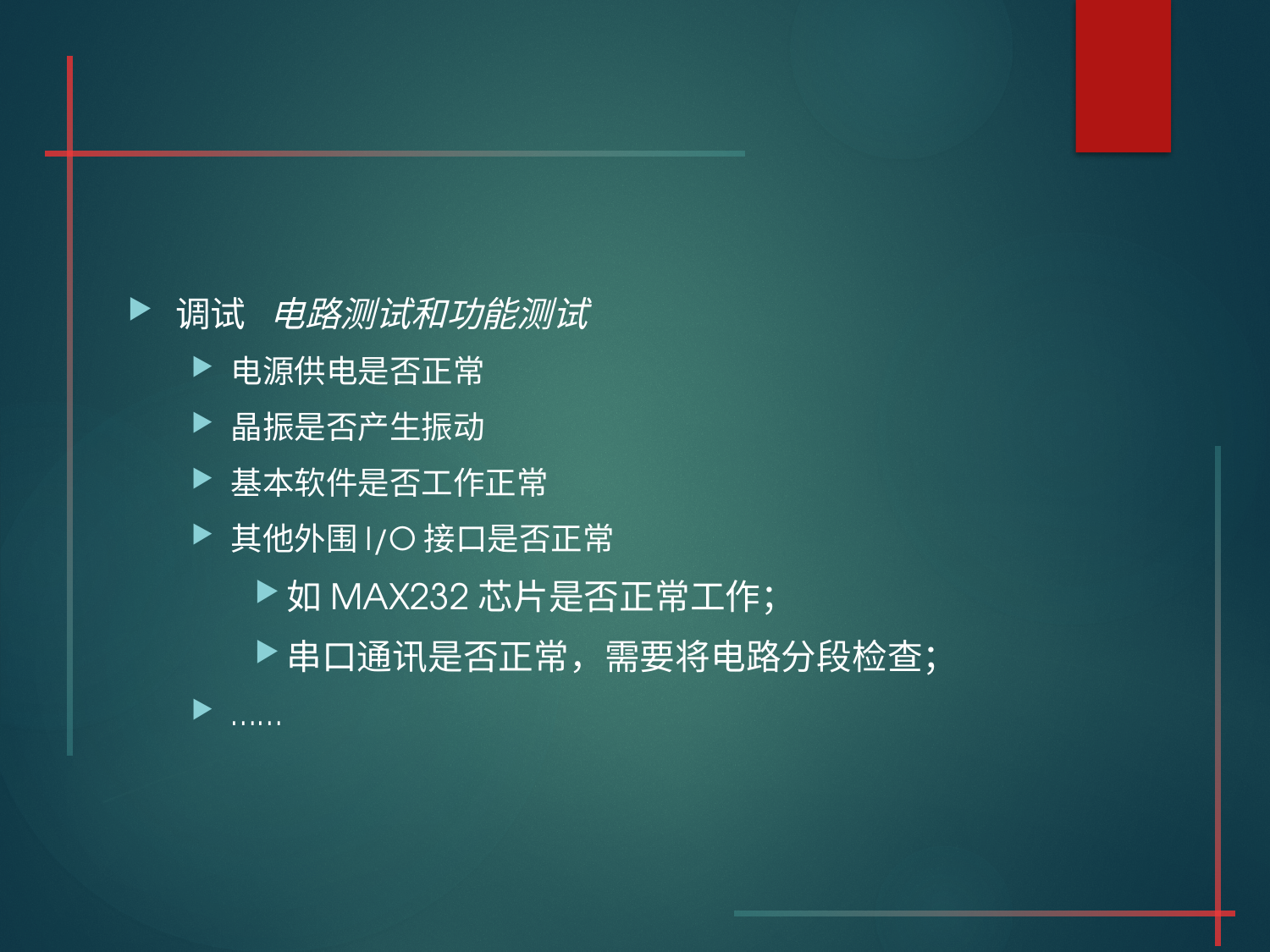

74
#
调试   电路测试和功能测试
电源供电是否正常
晶振是否产生振动
基本软件是否工作正常
其他外围I/O接口是否正常
如MAX232芯片是否正常工作；
串口通讯是否正常，需要将电路分段检查；
……